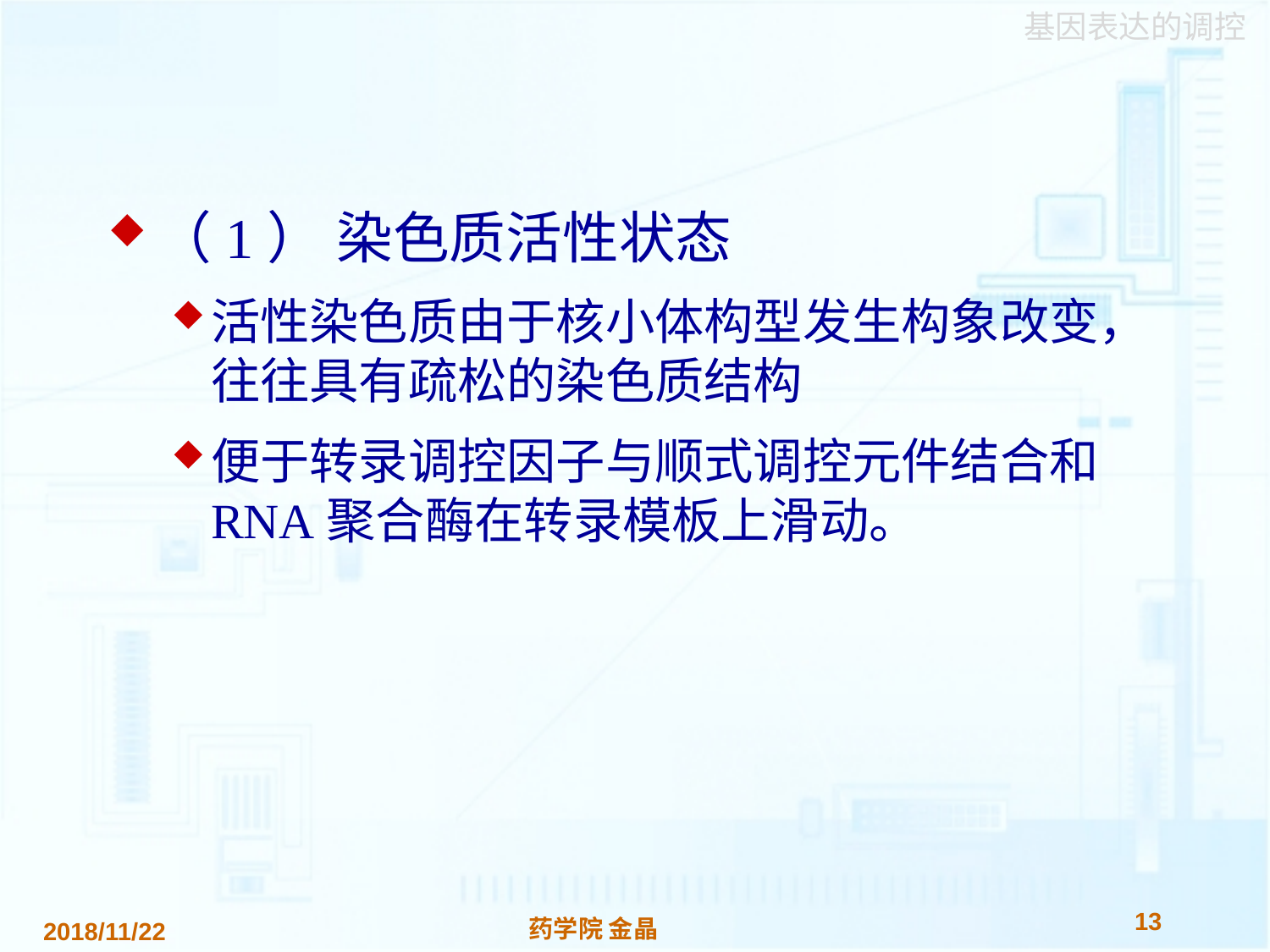

#
（1） 染色质活性状态
活性染色质由于核小体构型发生构象改变，往往具有疏松的染色质结构
便于转录调控因子与顺式调控元件结合和RNA聚合酶在转录模板上滑动。
13
药学院 金晶
2018/11/22